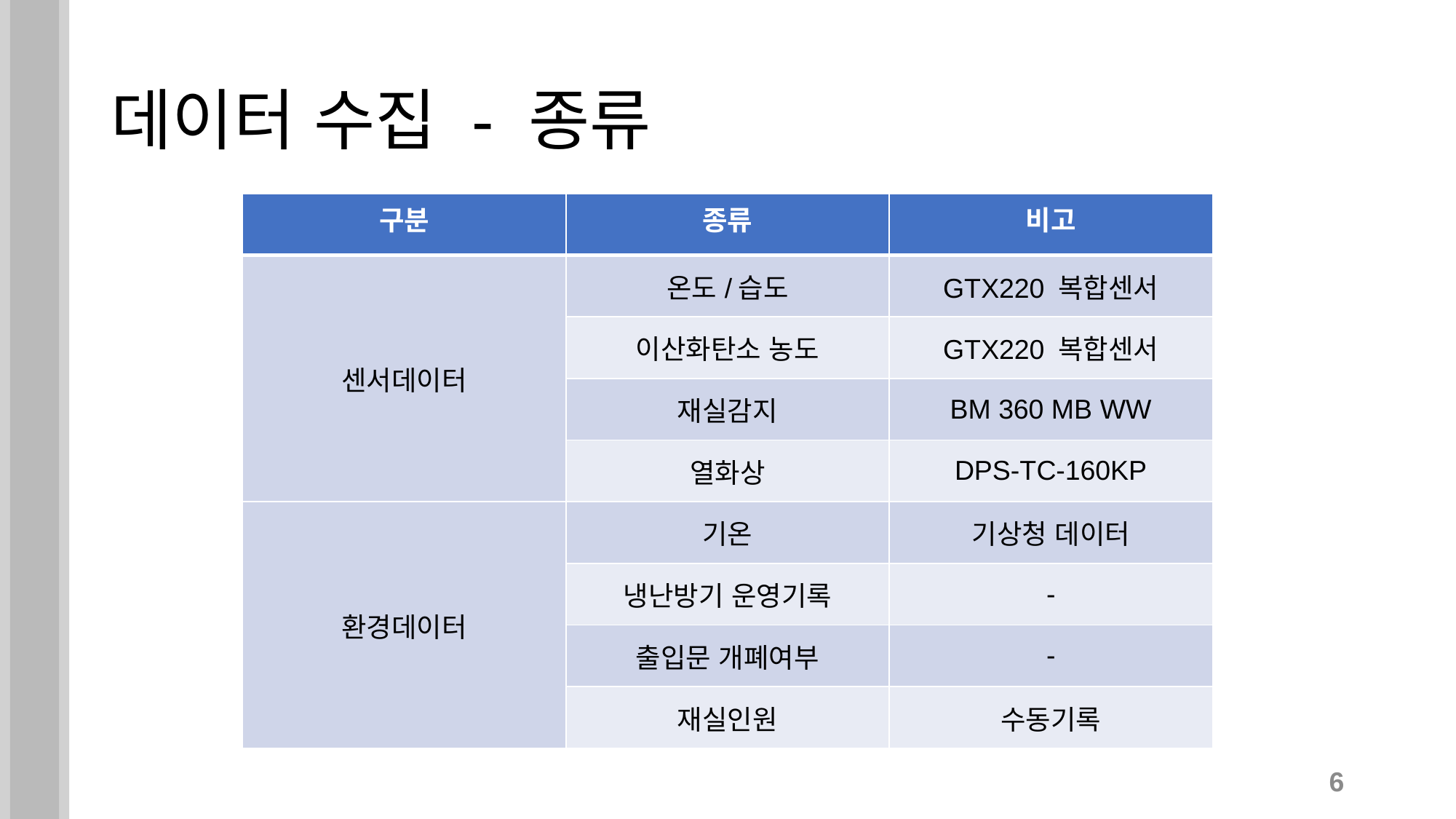

# 데이터 수집 - 종류
| 구분 | 종류 | 비고 |
| --- | --- | --- |
| 센서데이터 | 온도/습도 | GTX220 복합센서 |
|  | 이산화탄소 농도 | GTX220 복합센서 |
|  | 재실감지 | BM 360 MB WW |
|  | 열화상 | DPS-TC-160KP |
| 환경데이터 | 기온 | 기상청 데이터 |
|  | 냉난방기 운영기록 | - |
|  | 출입문 개폐여부 | - |
|  | 재실인원 | 수동기록 |

6